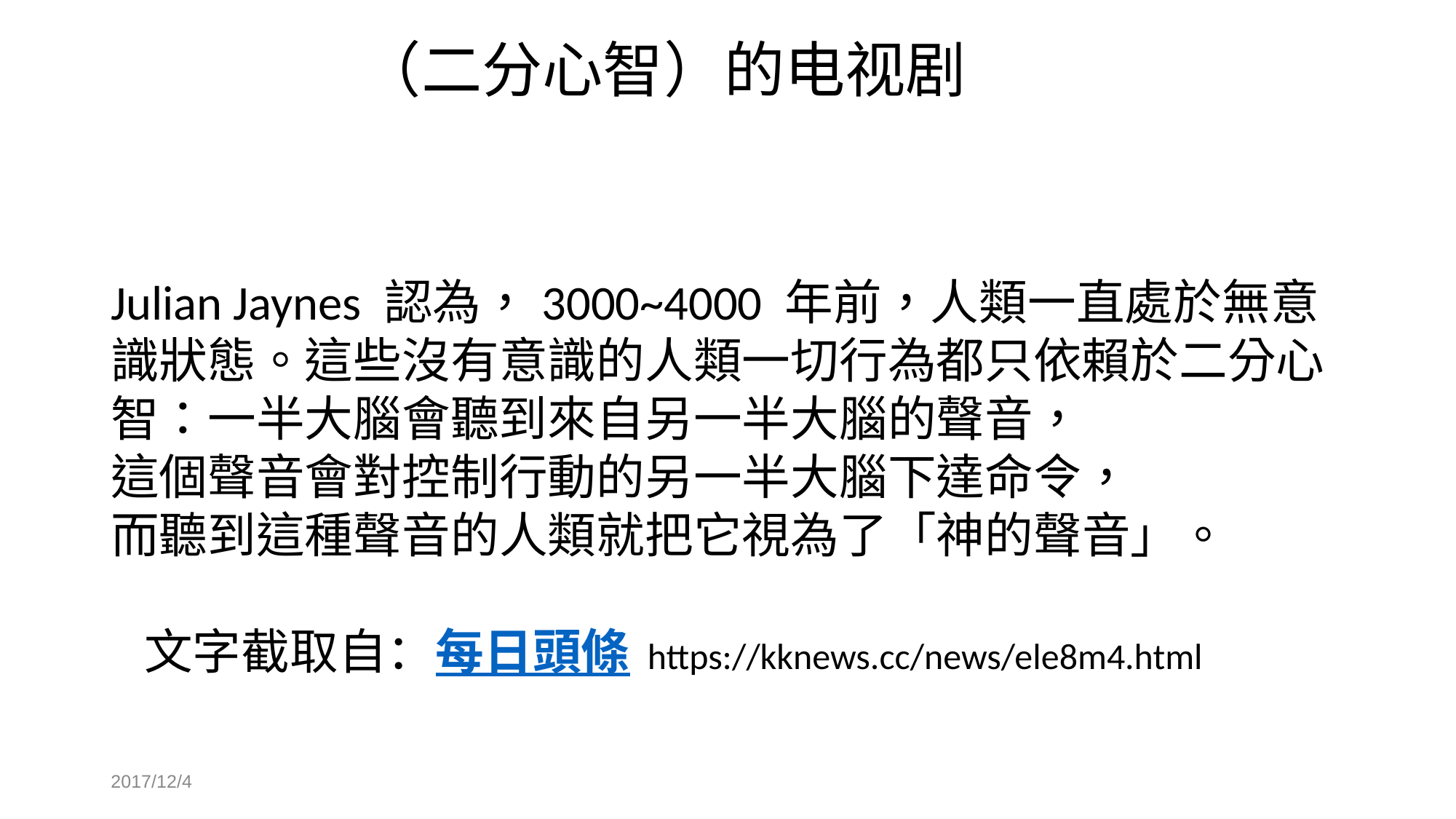

# （二分心智）的电视剧
Julian Jaynes 認為，3000~4000 年前，人類一直處於無意識狀態。這些沒有意識的人類一切行為都只依賴於二分心智：一半大腦會聽到來自另一半大腦的聲音，
這個聲音會對控制行動的另一半大腦下達命令，
而聽到這種聲音的人類就把它視為了「神的聲音」。

  文字截取自：每日頭條

https://kknews.cc/news/ele8m4.html
2017/12/4